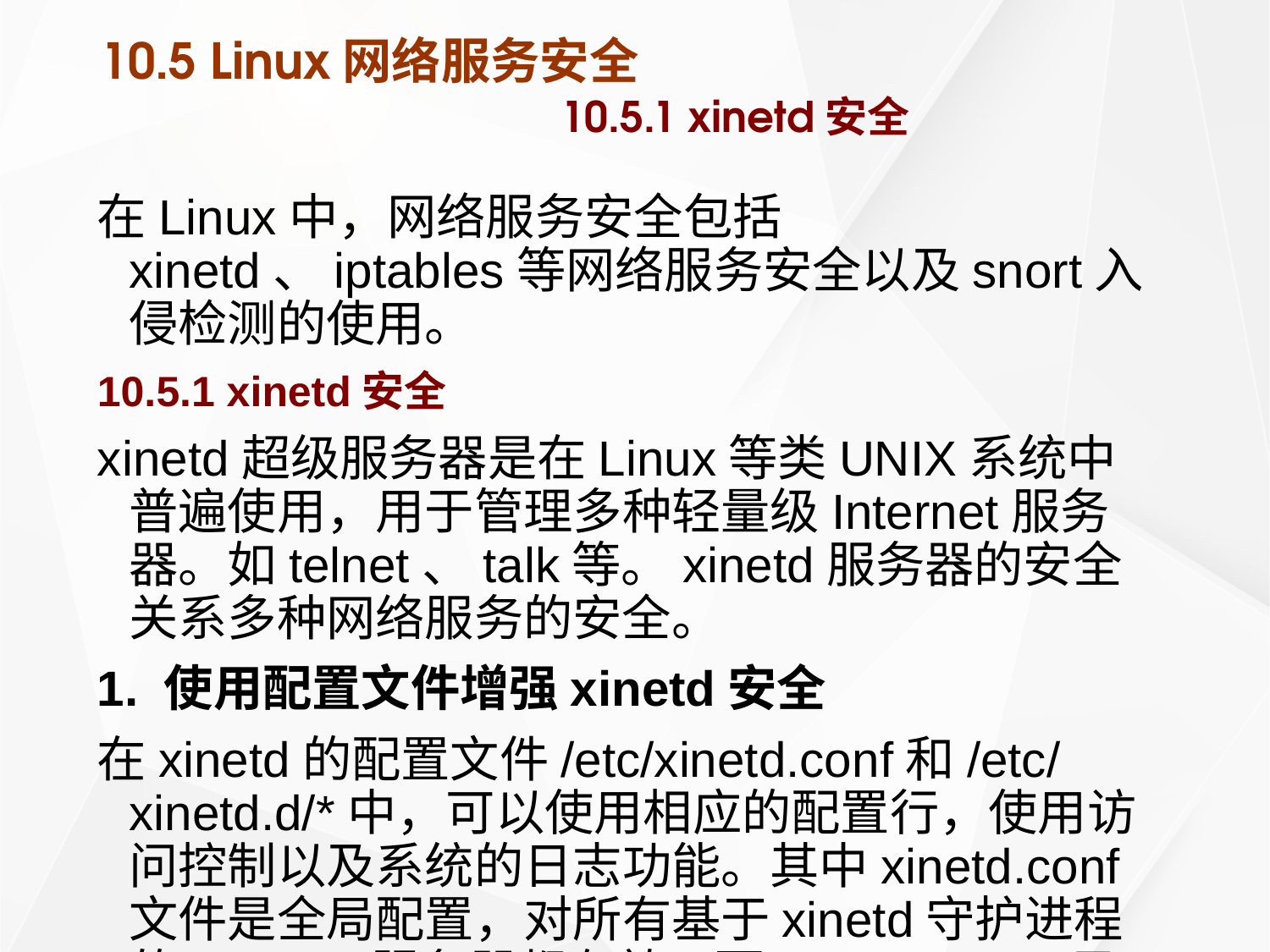

# 10.5 Linux网络服务安全 10.5.1 xinetd安全
在Linux中，网络服务安全包括xinetd、iptables等网络服务安全以及snort入侵检测的使用。
10.5.1 xinetd安全
xinetd超级服务器是在Linux等类UNIX系统中普遍使用，用于管理多种轻量级Internet服务器。如telnet、talk等。xinetd服务器的安全关系多种网络服务的安全。
1. 使用配置文件增强xinetd安全
在xinetd的配置文件/etc/xinetd.conf和/etc/xinetd.d/*中，可以使用相应的配置行，使用访问控制以及系统的日志功能。其中xinetd.conf文件是全局配置，对所有基于xinetd守护进程的Internet服务器都有效，而/etc/xinetd.d/目录下的配置是对具体服务器的配置。